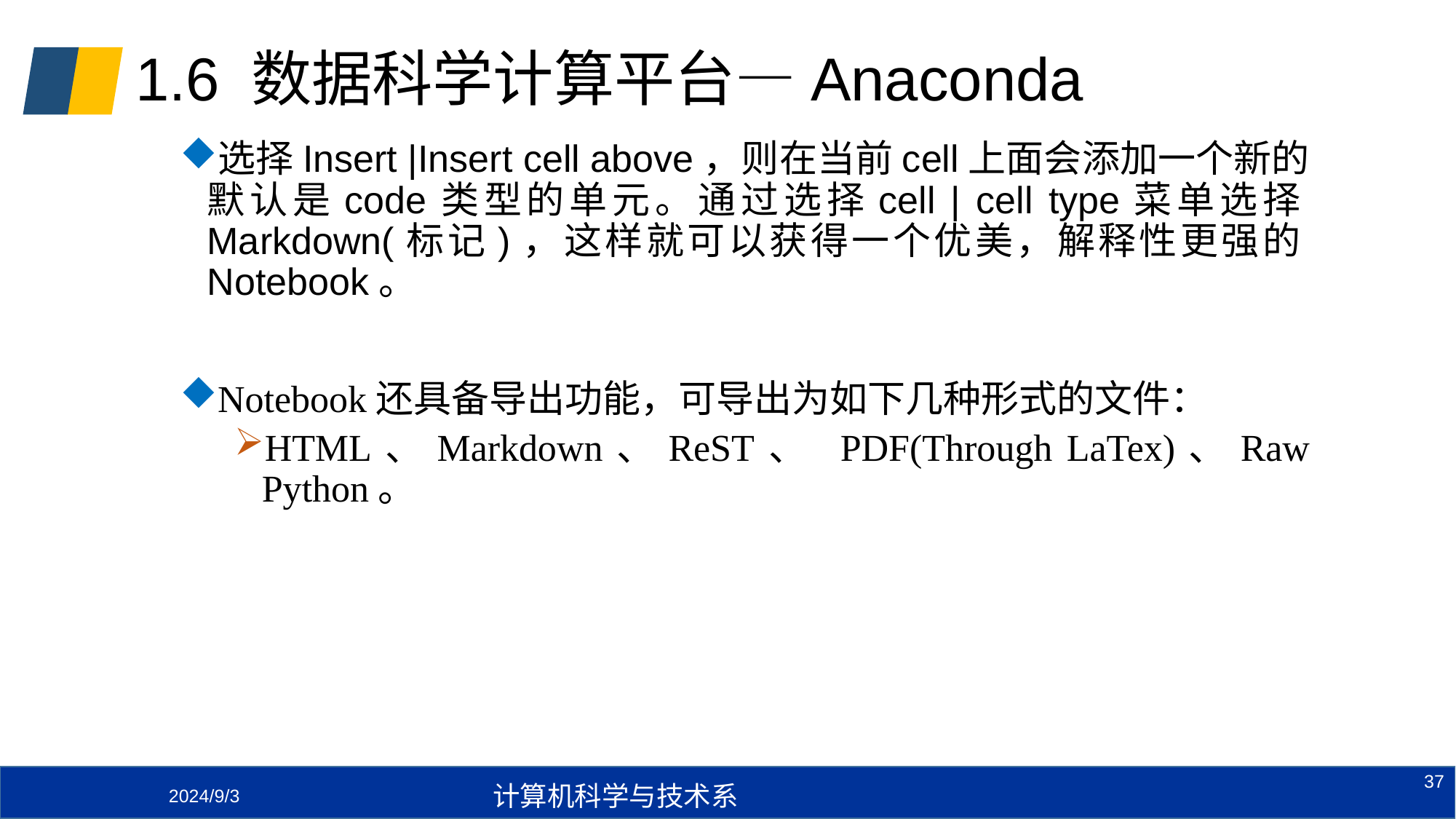

# 1.6 数据科学计算平台—Anaconda
选择Insert |Insert cell above，则在当前cell上面会添加一个新的默认是code类型的单元。通过选择cell | cell type菜单选择Markdown(标记)，这样就可以获得一个优美，解释性更强的Notebook。

Notebook还具备导出功能，可导出为如下几种形式的文件：
HTML、Markdown、ReST、	PDF(Through LaTex)、Raw Python。

37
2024/9/3
计算机科学与技术系